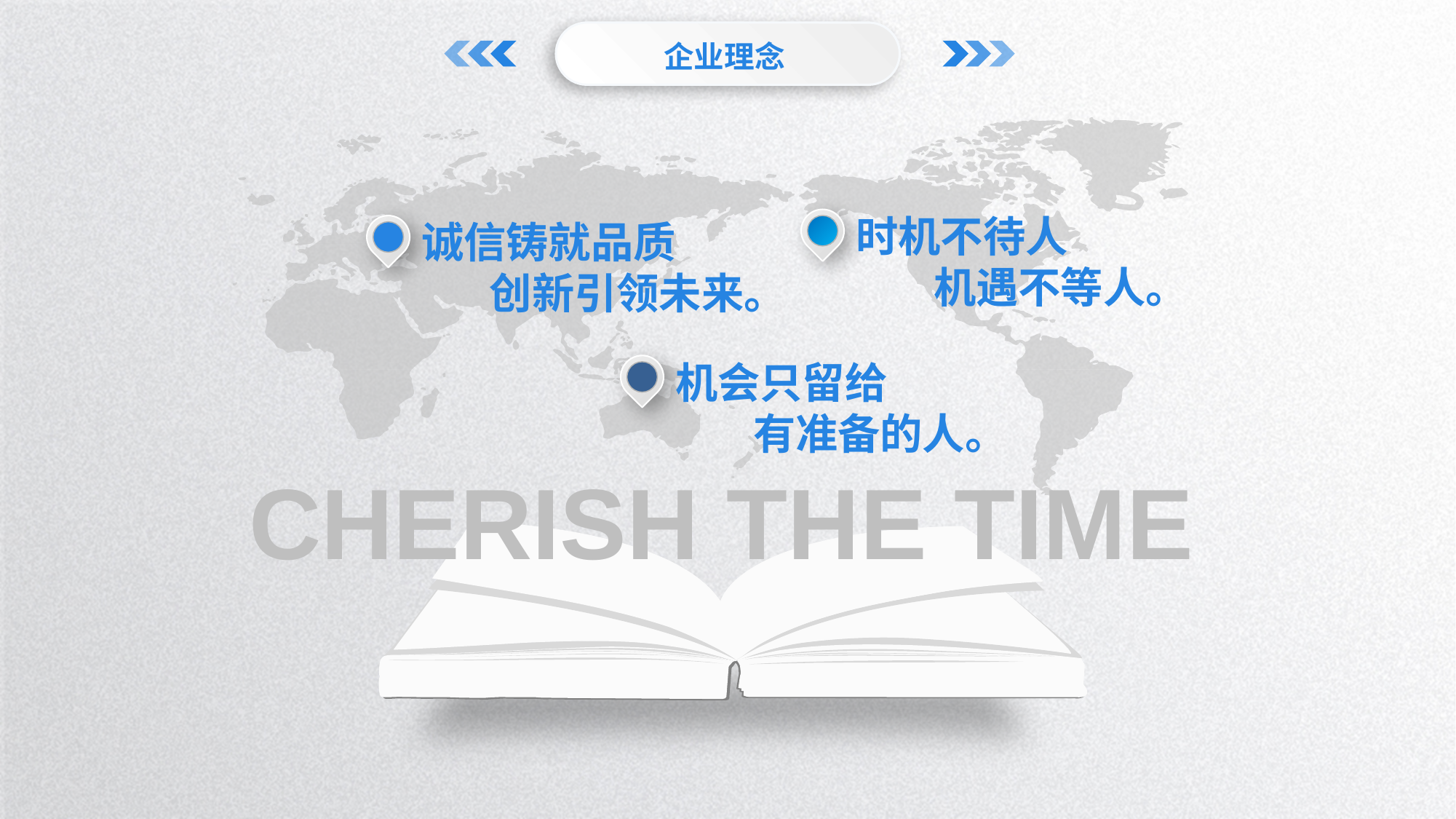

企业理念

时机不待人
       机遇不等人。

诚信铸就品质
      创新引领未来。

机会只留给
       有准备的人。

CHERISH THE TIME